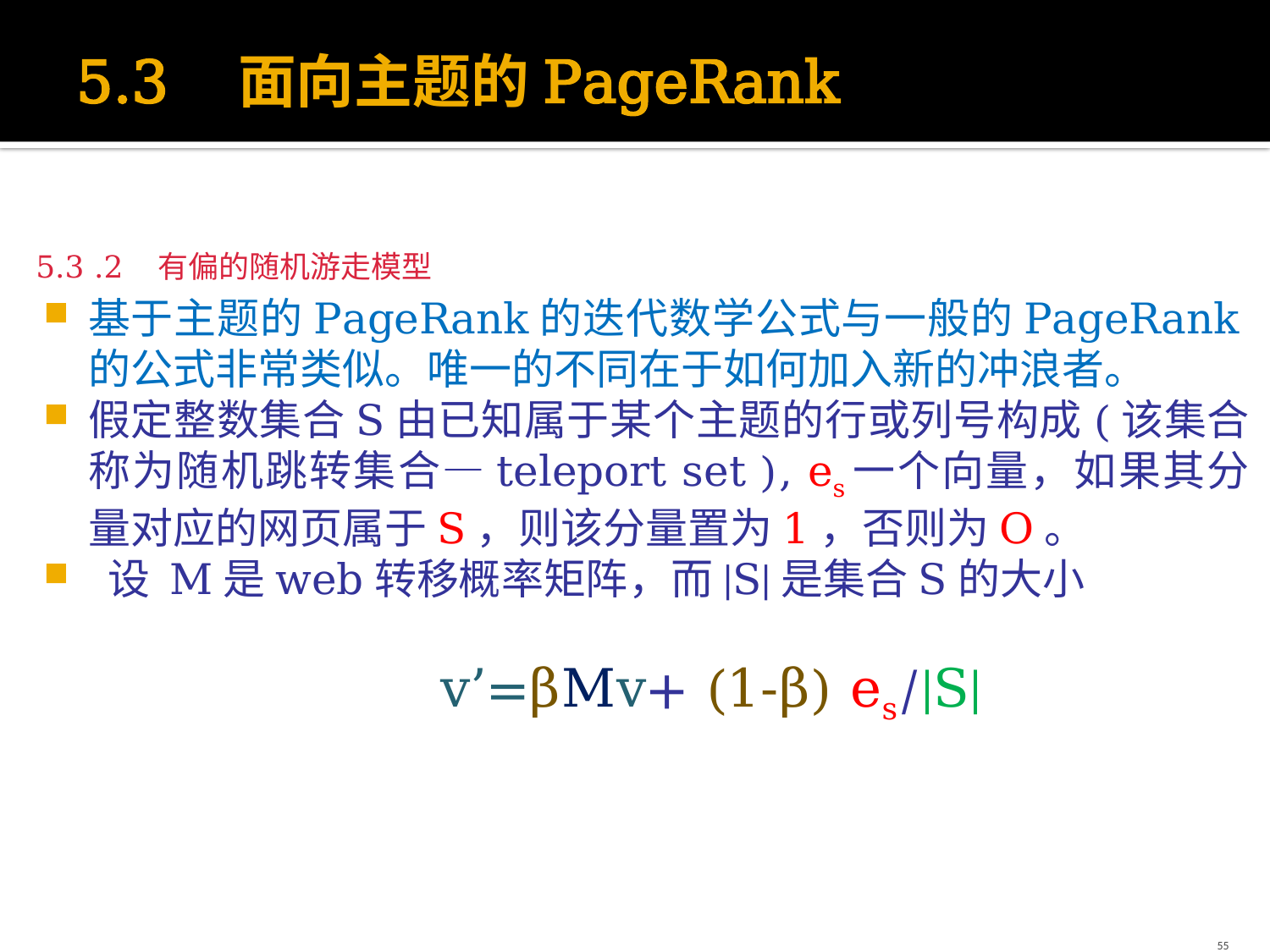

# 5.3   面向主题的PageRank
5.3 .2   有偏的随机游走模型

基于主题的PageRank的迭代数学公式与一般的PageRank的公式非常类似。唯一的不同在于如何加入新的冲浪者。
假定整数集合S由已知属于某个主题的行或列号构成(该集合称为随机跳转集合—teleport set ), es一个向量，如果其分量对应的网页属于S，则该分量置为1，否则为O。
 设 M是web转移概率矩阵，而|S|是集合S的大小

                        v’=βMv+ (1-β) es/|S|
55